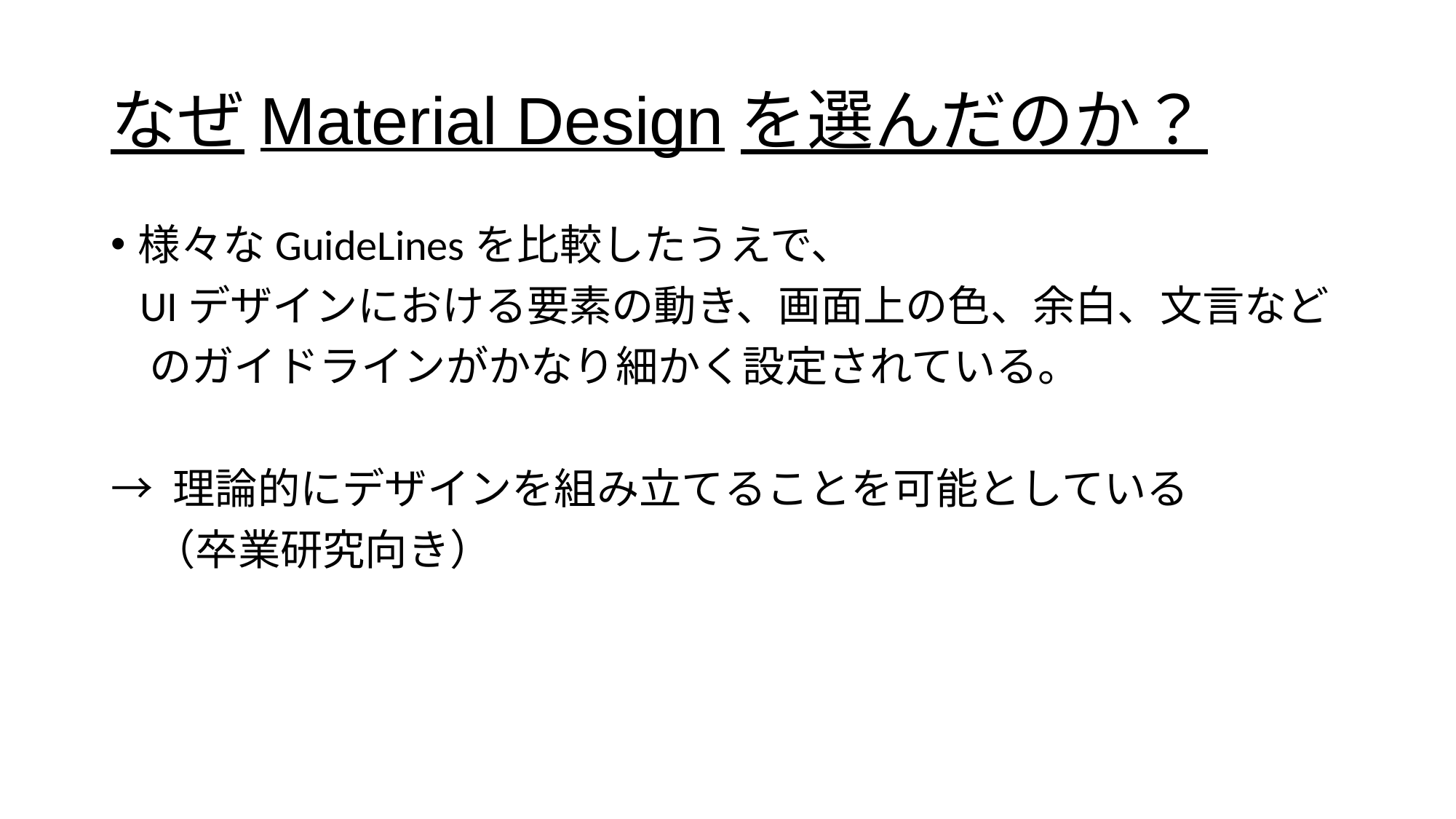

# なぜMaterial Designを選んだのか？
様々なGuideLinesを比較したうえで、
   UIデザインにおける要素の動き、画面上の色、余白、文言など
   のガイドラインがかなり細かく設定されている。

→ 理論的にデザインを組み立てることを可能としている
　（卒業研究向き）